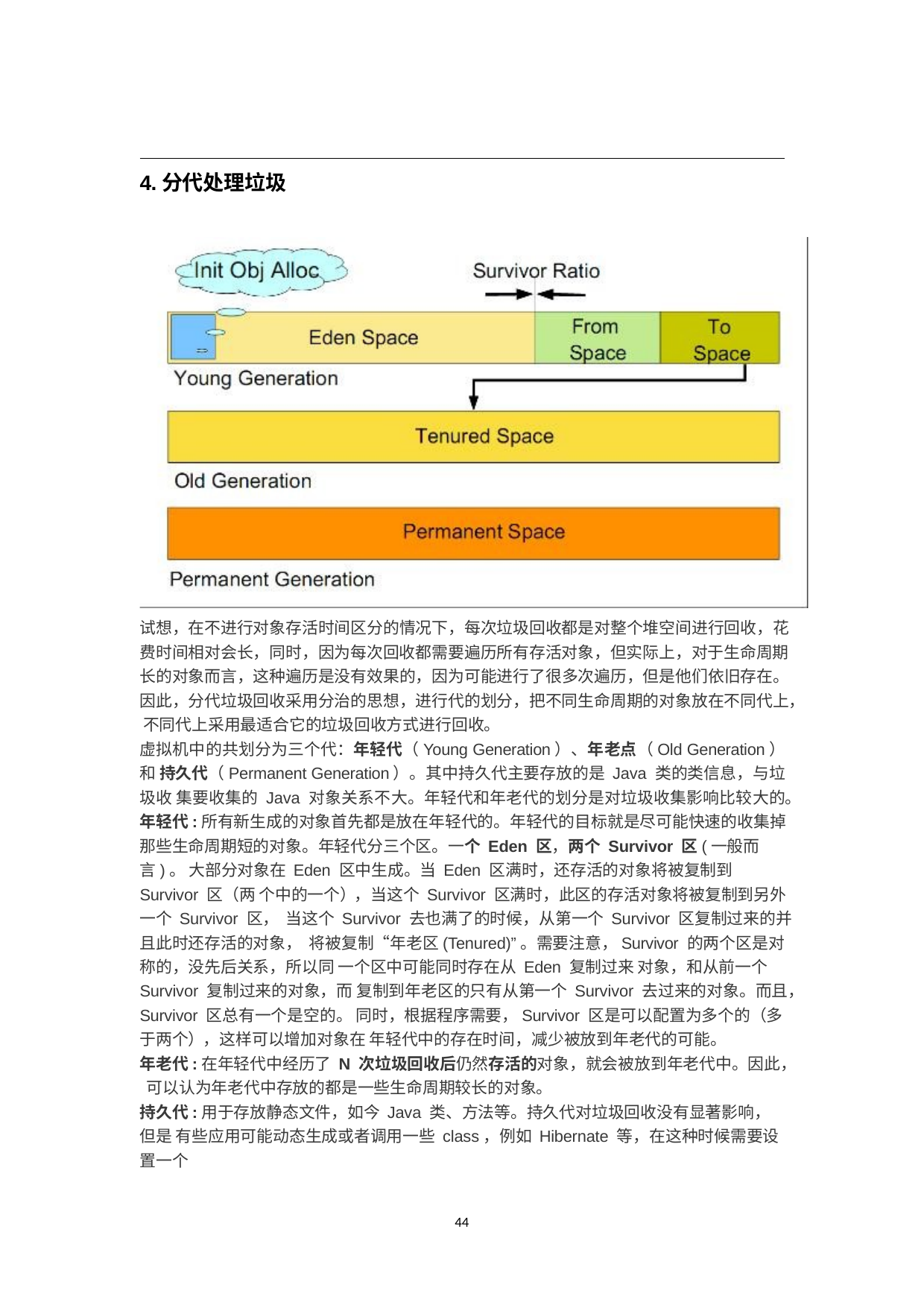

4.分代处理垃圾

试想，在不进行对象存活时间区分的情况下，每次垃圾回收都是对整个堆空间进行回收，花 费时间相对会长，同时，因为每次回收都需要遍历所有存活对象，但实际上，对于生命周期 长的对象而言，这种遍历是没有效果的，因为可能进行了很多次遍历，但是他们依旧存在。 因此，分代垃圾回收采用分治的思想，进行代的划分，把不同生命周期的对象放在不同代上， 不同代上采用最适合它的垃圾回收方式进行回收。
虚拟机中的共划分为三个代：年轻代（Young Generation）、年老点（Old Generation）和 持久代（Permanent Generation）。其中持久代主要存放的是 Java 类的类信息，与垃圾收 集要收集的 Java 对象关系不大。年轻代和年老代的划分是对垃圾收集影响比较大的。
年轻代:所有新生成的对象首先都是放在年轻代的。年轻代的目标就是尽可能快速的收集掉 那些生命周期短的对象。年轻代分三个区。一个 Eden 区，两个 Survivor 区(一般而言)。 大部分对象在 Eden 区中生成。当 Eden 区满时，还存活的对象将被复制到 Survivor 区（两 个中的一个），当这个 Survivor 区满时，此区的存活对象将被复制到另外一个 Survivor 区，  当这个 Survivor 去也满了的时候，从第一个 Survivor 区复制过来的并且此时还存活的对象，  将被复制“年老区(Tenured)”。需要注意，Survivor 的两个区是对称的，没先后关系，所以同 一个区中可能同时存在从 Eden 复制过来 对象，和从前一个 Survivor 复制过来的对象，而 复制到年老区的只有从第一个 Survivor 去过来的对象。而且，Survivor 区总有一个是空的。 同时，根据程序需要，Survivor 区是可以配置为多个的（多于两个），这样可以增加对象在 年轻代中的存在时间，减少被放到年老代的可能。
年老代:在年轻代中经历了 N 次垃圾回收后仍然存活的对象，就会被放到年老代中。因此，  可以认为年老代中存放的都是一些生命周期较长的对象。
持久代:用于存放静态文件，如今 Java 类、方法等。持久代对垃圾回收没有显著影响，但是 有些应用可能动态生成或者调用一些 class，例如 Hibernate 等，在这种时候需要设置一个
44